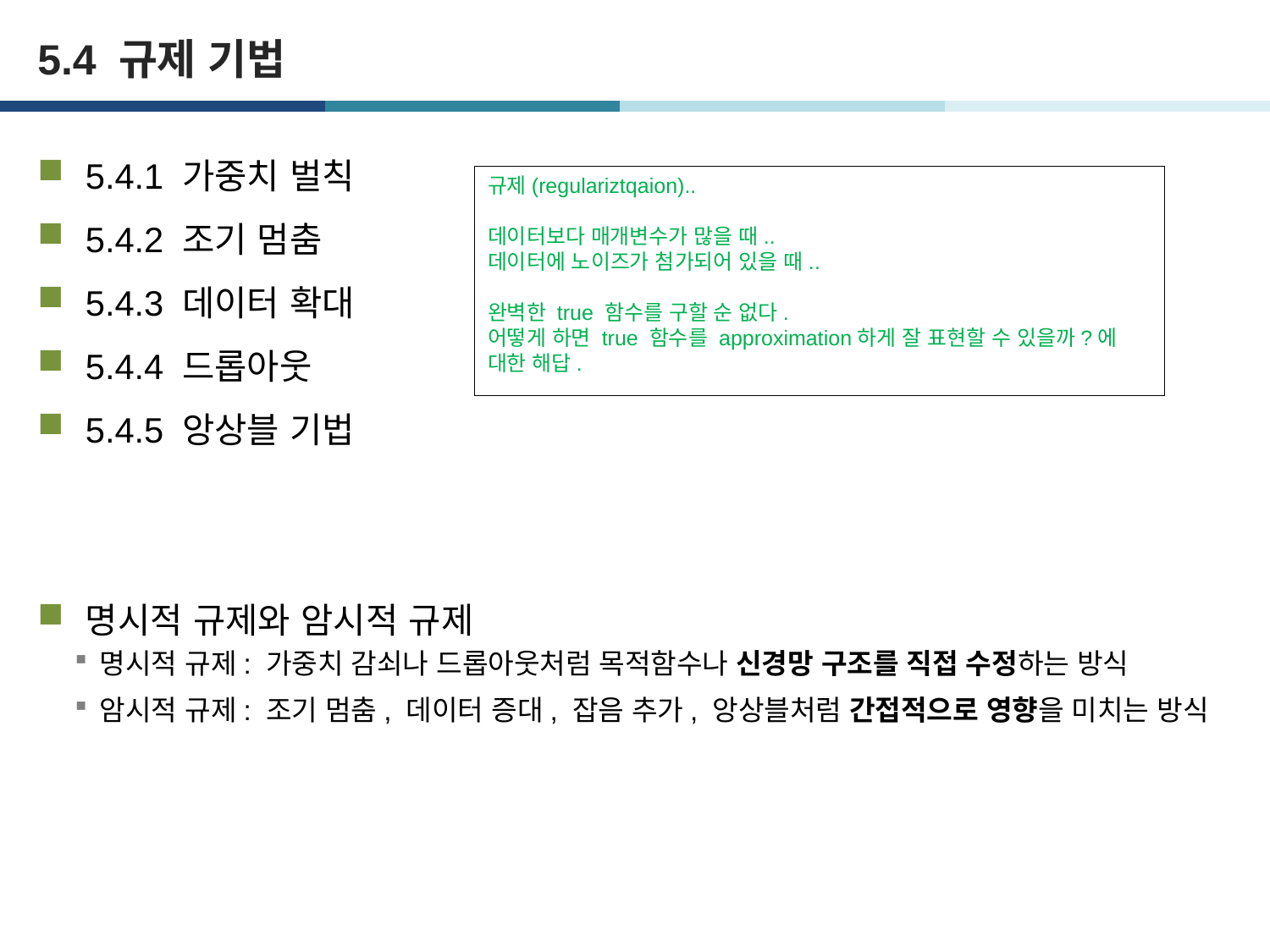

# 5.4 규제 기법
5.4.1 가중치 벌칙
5.4.2 조기 멈춤
5.4.3 데이터 확대
5.4.4 드롭아웃
5.4.5 앙상블 기법

명시적 규제와 암시적 규제
명시적 규제: 가중치 감쇠나 드롭아웃처럼 목적함수나 신경망 구조를 직접 수정하는 방식
암시적 규제: 조기 멈춤, 데이터 증대, 잡음 추가, 앙상블처럼 간접적으로 영향을 미치는 방식

규제(regulariztqaion)..

데이터보다 매개변수가 많을 때..
데이터에 노이즈가 첨가되어 있을 때..

완벽한 true 함수를 구할 순 없다.
어떻게 하면 true 함수를 approximation하게 잘 표현할 수 있을까?에 대한 해답.